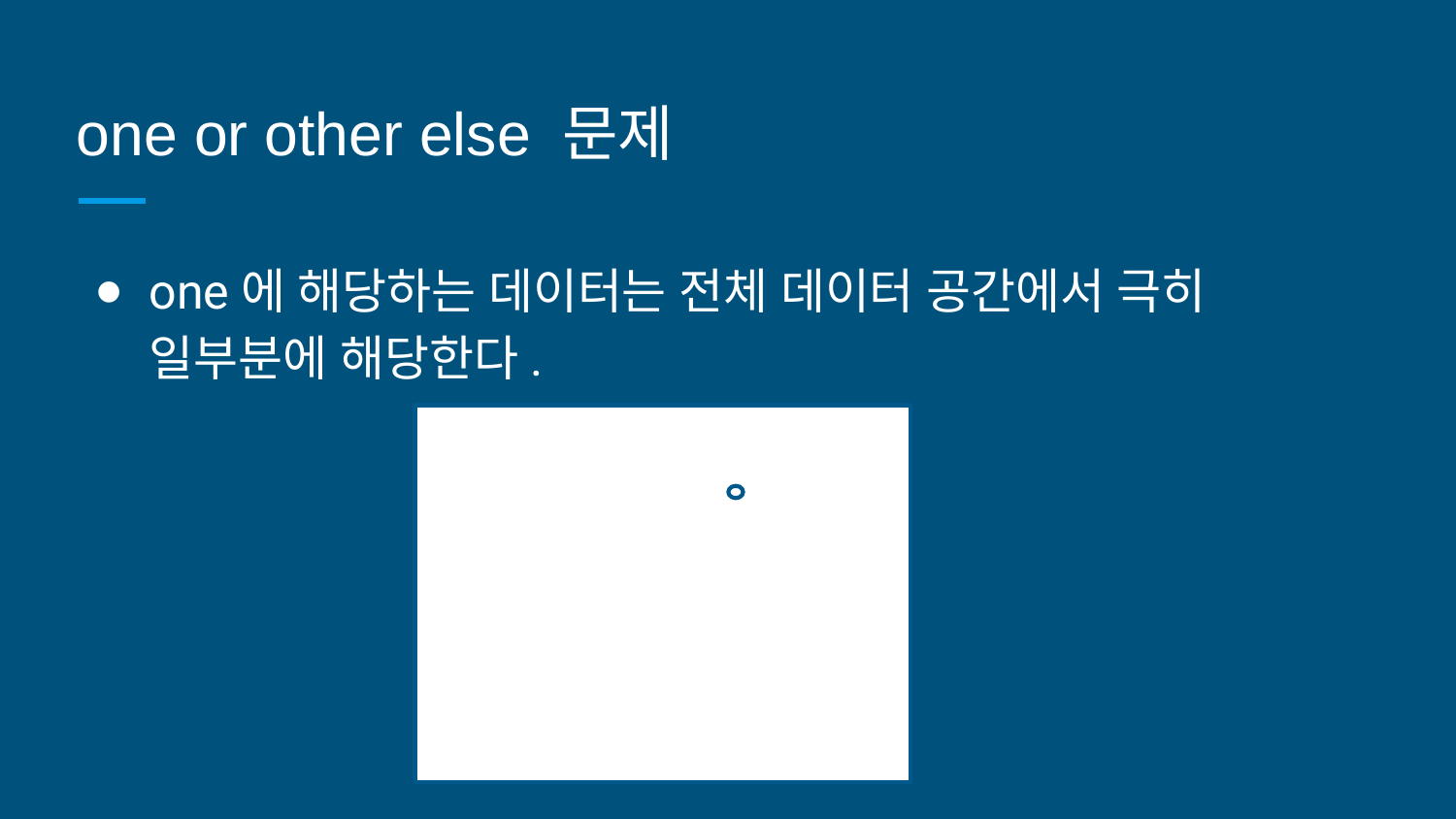

# one or other else 문제
one에 해당하는 데이터는 전체 데이터 공간에서 극히 일부분에 해당한다.